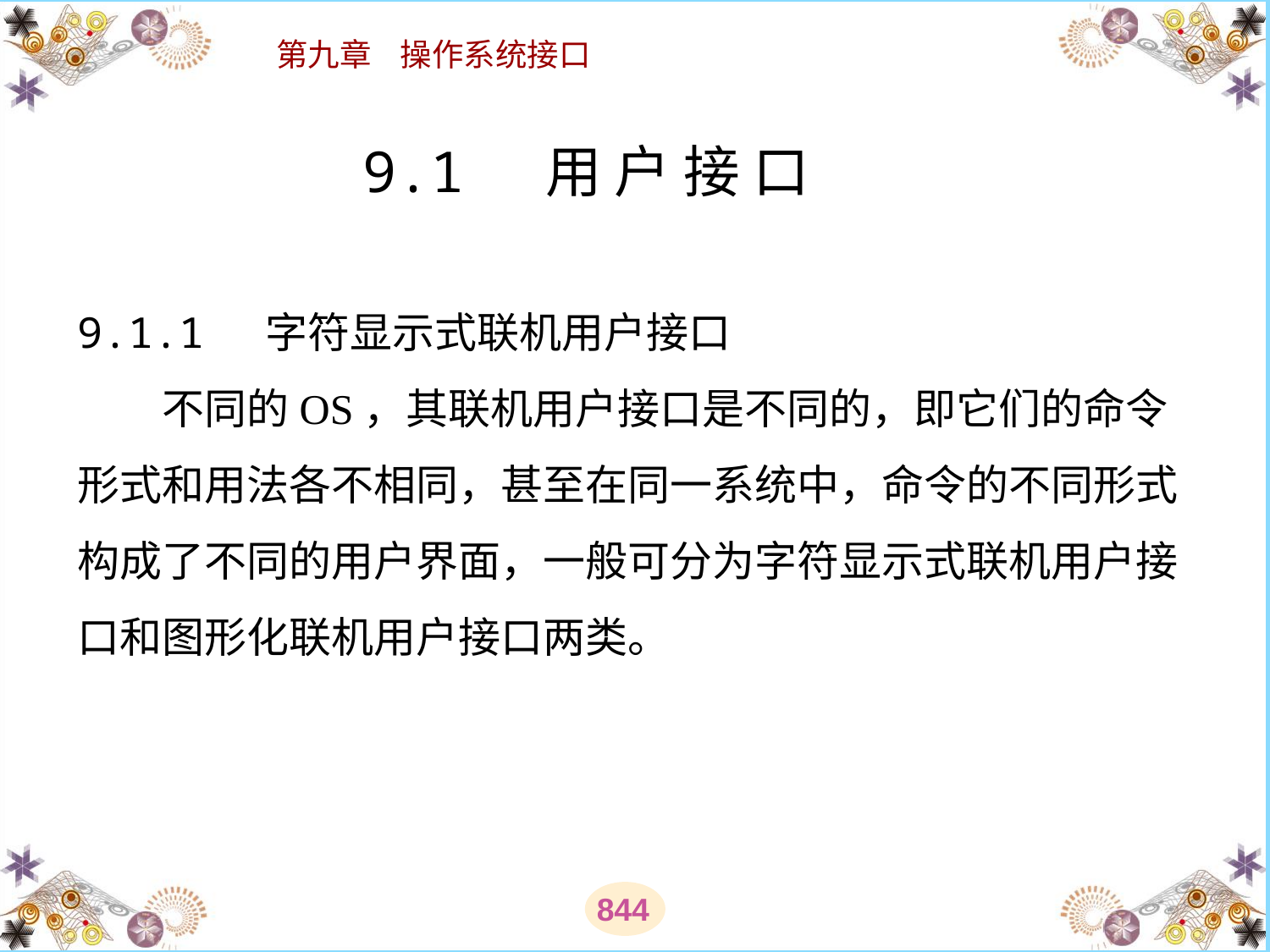

# 9.1  用 户 接 口 9.1.1  字符显示式联机用户接口 　　不同的OS，其联机用户接口是不同的，即它们的命令形式和用法各不相同，甚至在同一系统中，命令的不同形式构成了不同的用户界面，一般可分为字符显示式联机用户接口和图形化联机用户接口两类。